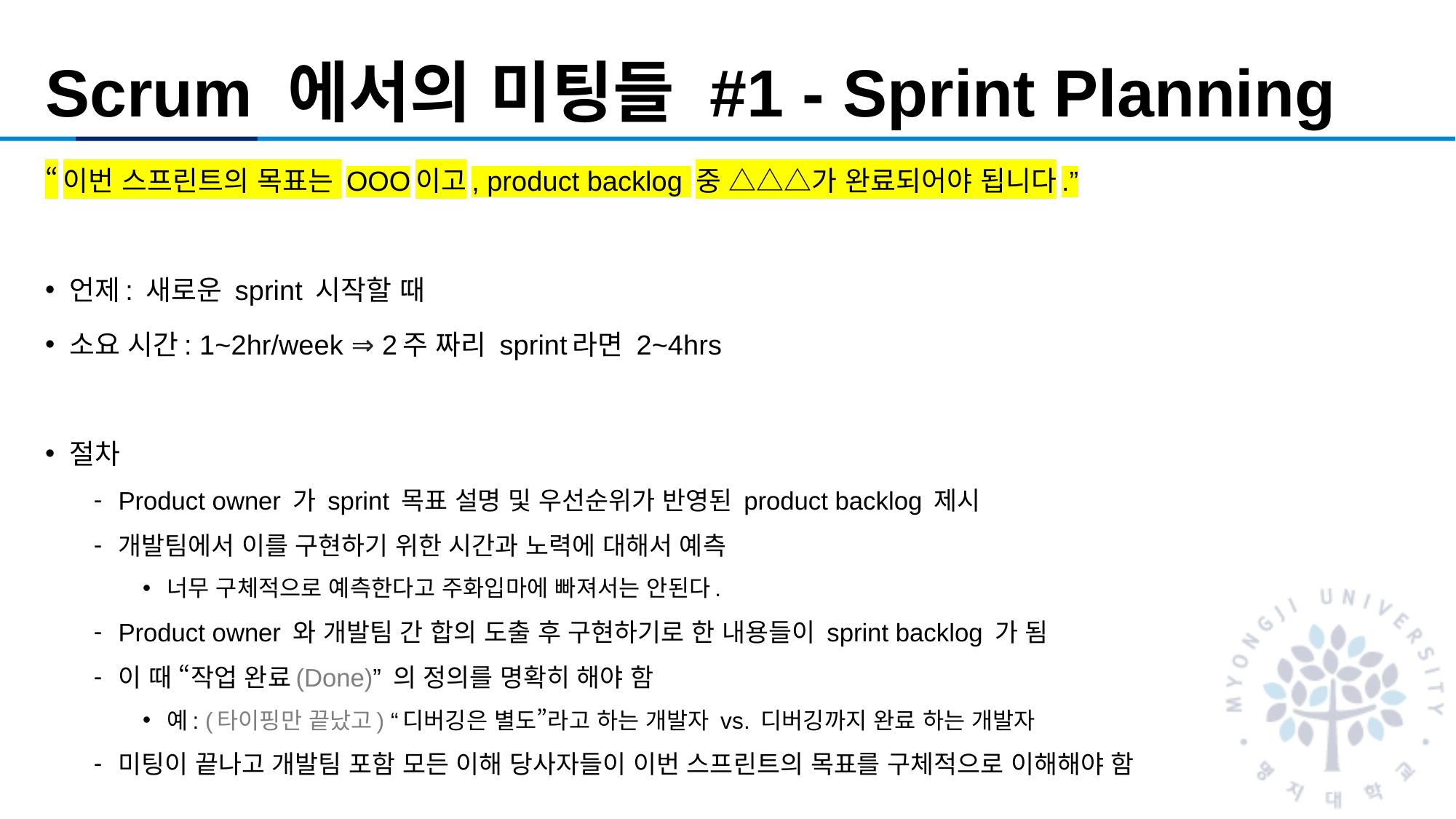

# Scrum 에서의 미팅들 #1 - Sprint Planning
“이번 스프린트의 목표는 OOO이고, product backlog 중 △△△가 완료되어야 됩니다.”

언제: 새로운 sprint 시작할 때
소요 시간: 1~2hr/week ⇒ 2주 짜리 sprint라면 2~4hrs

절차
Product owner 가 sprint 목표 설명 및 우선순위가 반영된 product backlog 제시
개발팀에서 이를 구현하기 위한 시간과 노력에 대해서 예측
너무 구체적으로 예측한다고 주화입마에 빠져서는 안된다.
Product owner 와 개발팀 간 합의 도출 후 구현하기로 한 내용들이 sprint backlog 가 됨
이 때 “작업 완료(Done)” 의 정의를 명확히 해야 함
예: (타이핑만 끝났고) “디버깅은 별도”라고 하는 개발자 vs. 디버깅까지 완료 하는 개발자
미팅이 끝나고 개발팀 포함 모든 이해 당사자들이 이번 스프린트의 목표를 구체적으로 이해해야 함